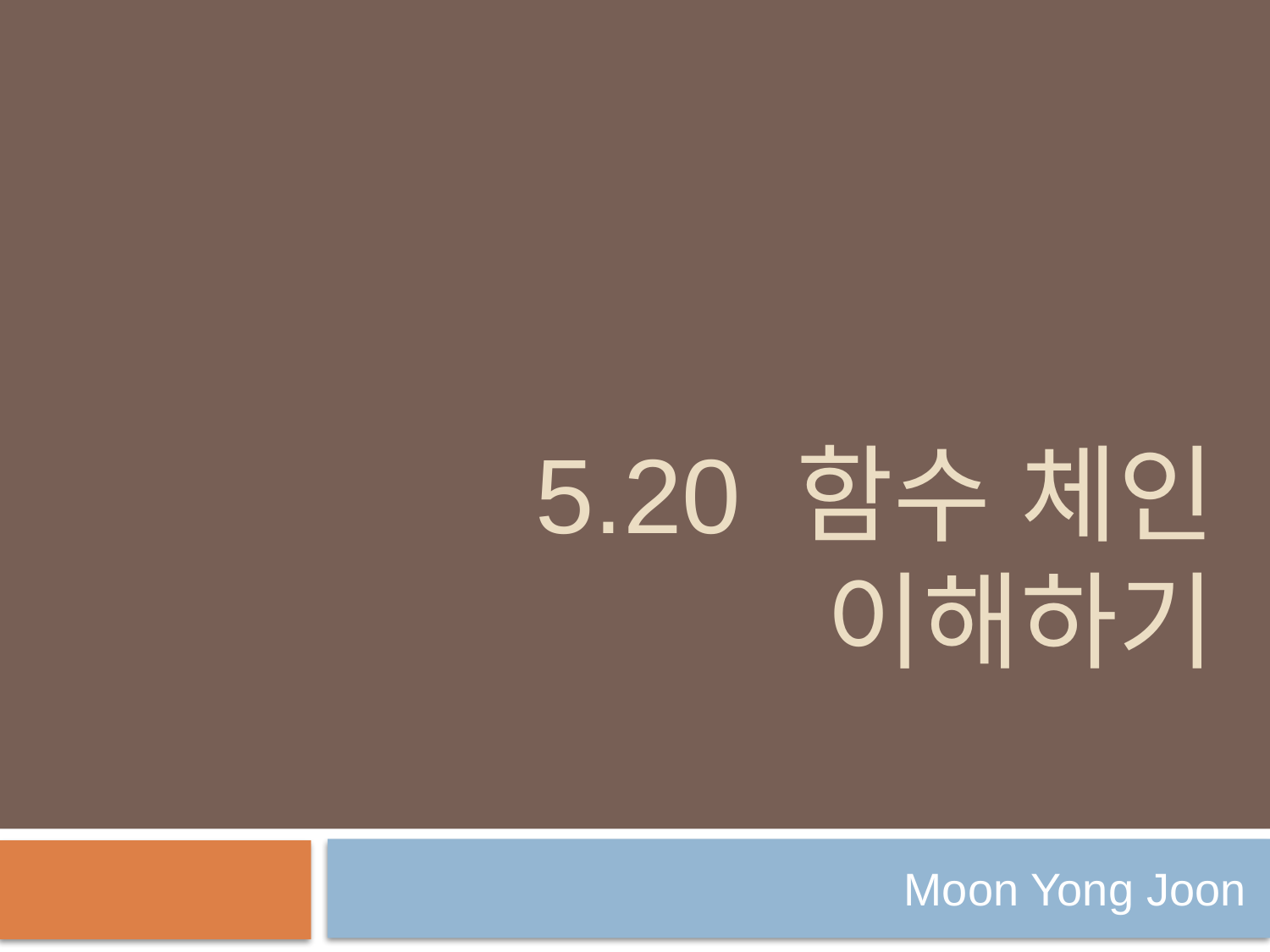

# 5.20 함수 체인 이해하기
Moon Yong Joon